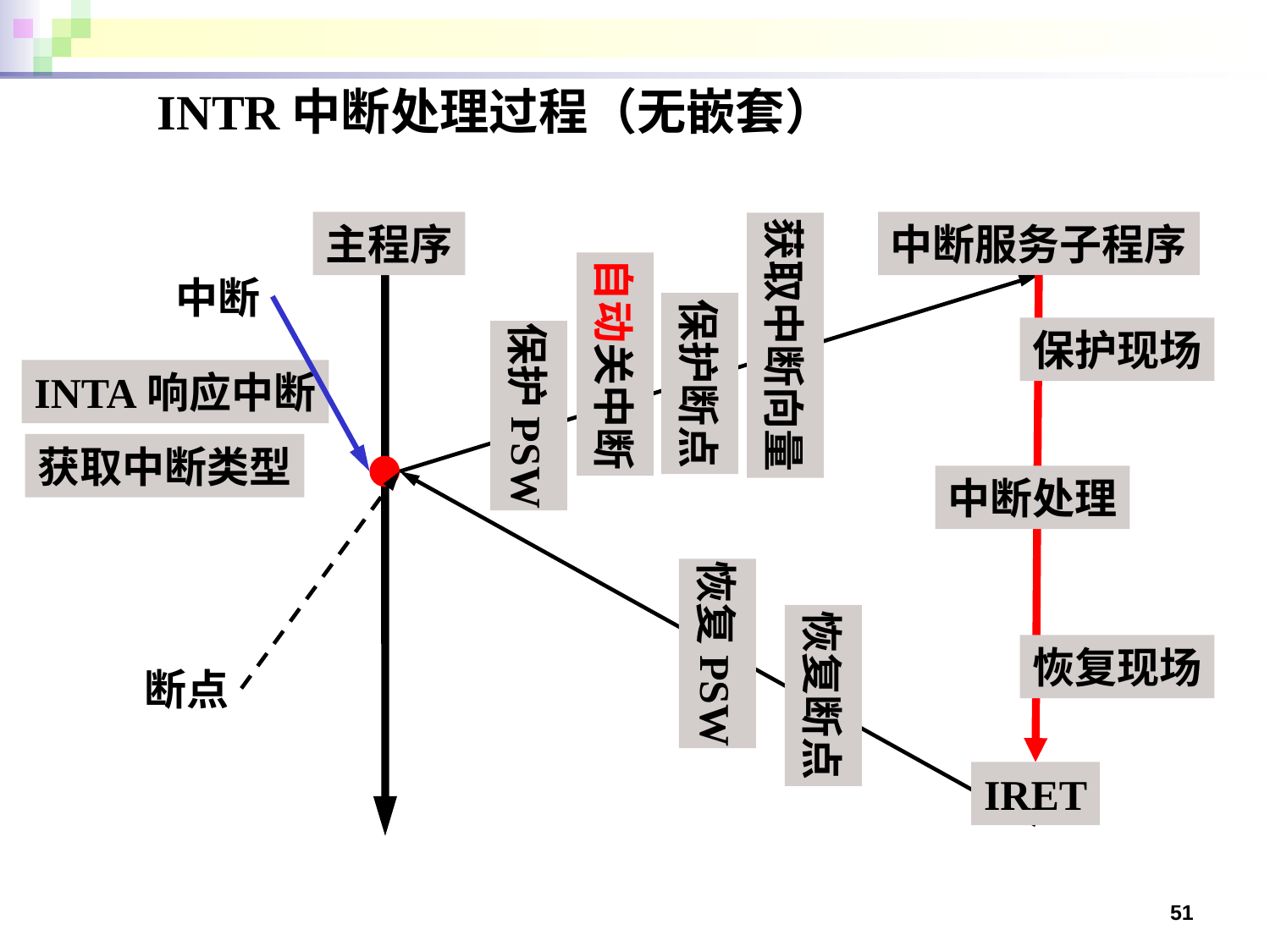

# INTR中断处理过程（无嵌套）
主程序
中断服务子程序
获取中断向量

自动关中断
中断
保护断点
保护现场
保护PSW
INTA响应中断
获取中断类型

中断处理
恢复PSW
恢复断点
恢复现场
断点
IRET
51